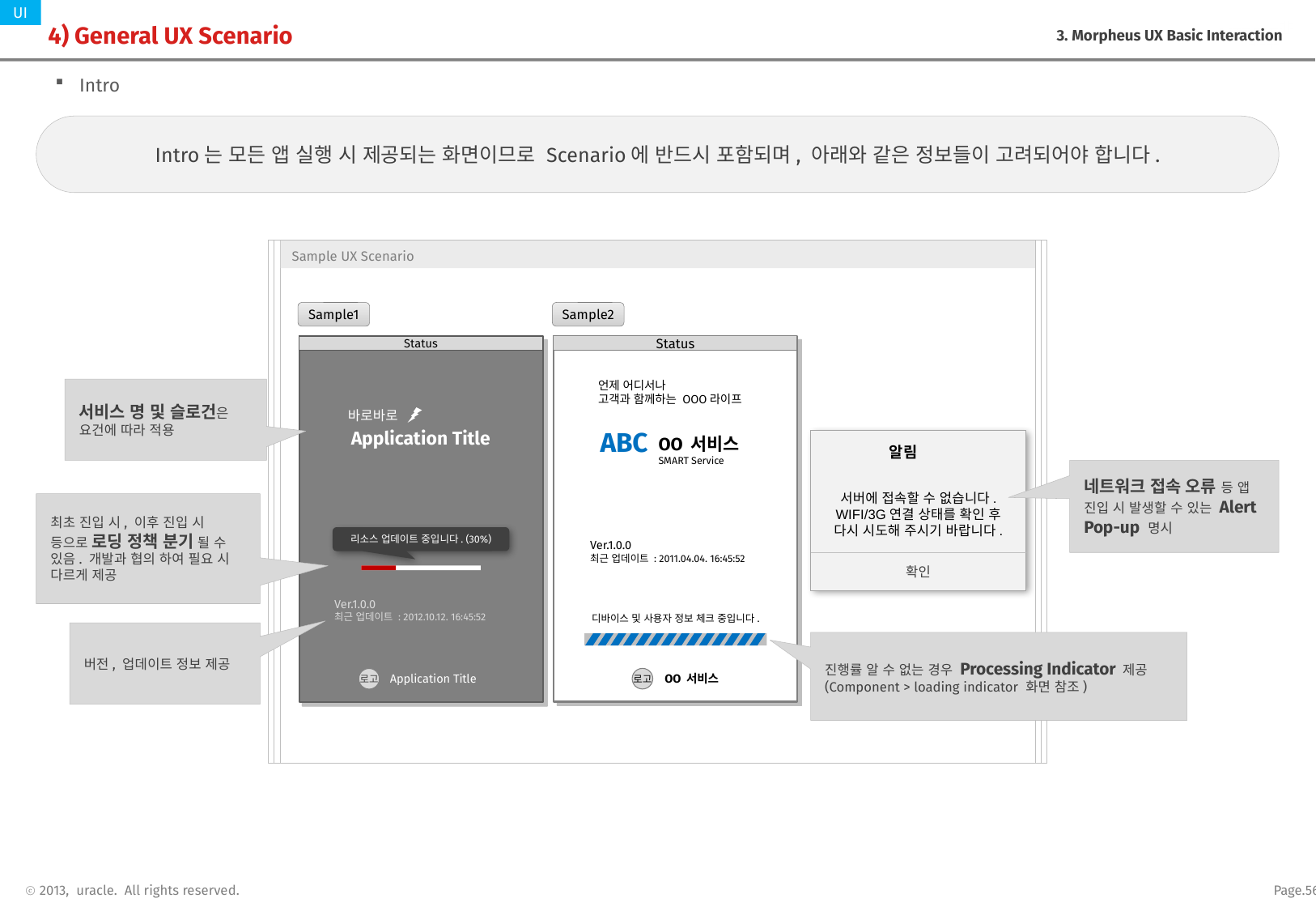

# 4) General UX Scenario
3. Morpheus UX Basic Interaction
Intro
Intro는 모든 앱 실행 시 제공되는 화면이므로 Scenario에 반드시 포함되며, 아래와 같은 정보들이 고려되어야 합니다.
Sample1
Sample2
Status
Status

언제 어디서나
고객과 함께하는 OOO라이프
서비스 명 및 슬로건은 요건에 따라 적용

OO 서비스
SMART Service
바로바로

ABC
Application Title

알림

서버에 접속할 수 없습니다.
WIFI/3G연결 상태를 확인 후
다시 시도해 주시기 바랍니다.
확인
네트워크 접속 오류 등 앱 진입 시 발생할 수 있는 Alert Pop-up 명시
최초 진입 시, 이후 진입 시 등으로 로딩 정책 분기 될 수 있음. 개발과 협의 하여 필요 시 다르게 제공
리소스 업데이트 중입니다. (30%)

Ver.1.0.0
최근 업데이트 : 2011.04.04. 16:45:52

Ver.1.0.0
최근 업데이트 : 2012.10.12. 16:45:52
디바이스 및 사용자 정보 체크 중입니다.
버전, 업데이트 정보 제공
진행률 알 수 없는 경우 Processing Indicator 제공
(Component > loading indicator 화면 참조)

로고
로고
Application Title
OO 서비스